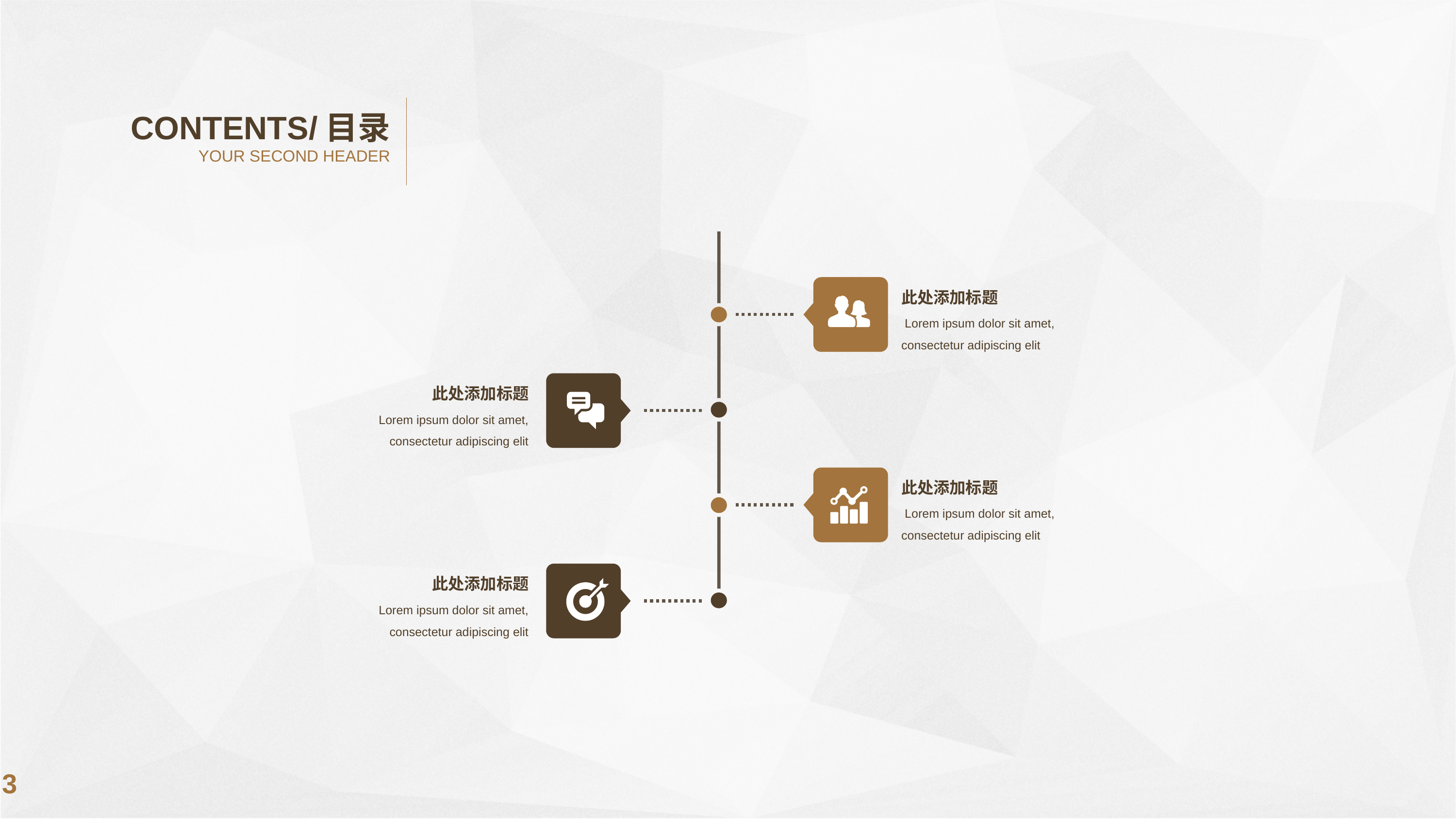

CONTENTS/目录
YOUR SECOND HEADER

此处添加标题

 Lorem ipsum dolor sit amet, consectetur adipiscing elit

此处添加标题

 Lorem ipsum dolor sit amet, consectetur adipiscing elit

此处添加标题

 Lorem ipsum dolor sit amet, consectetur adipiscing elit

此处添加标题

 Lorem ipsum dolor sit amet, consectetur adipiscing elit